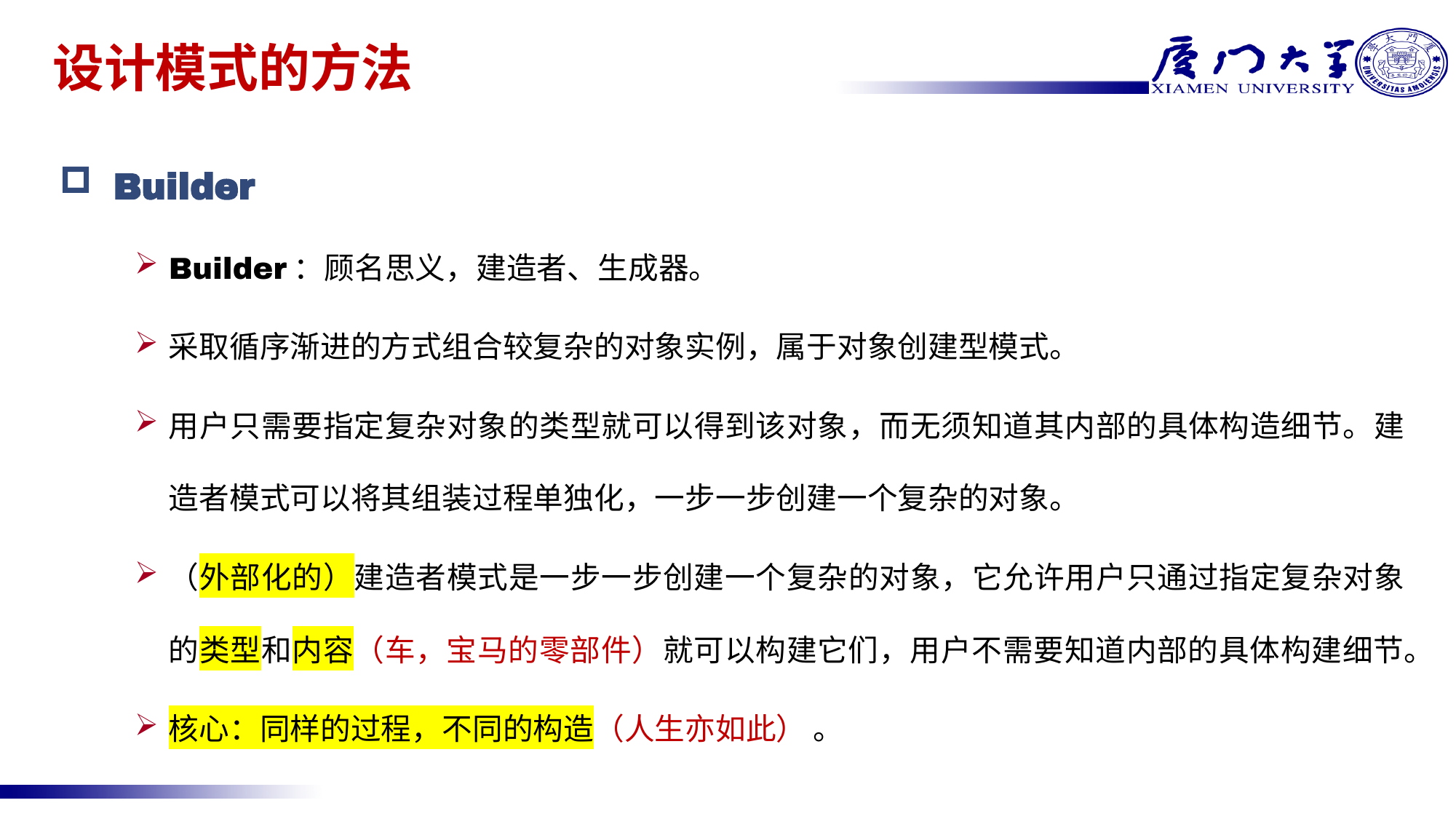

# 设计模式的方法
Builder
Builder：顾名思义，建造者、生成器。
采取循序渐进的方式组合较复杂的对象实例，属于对象创建型模式。
用户只需要指定复杂对象的类型就可以得到该对象，而无须知道其内部的具体构造细节。建造者模式可以将其组装过程单独化，一步一步创建一个复杂的对象。
（外部化的）建造者模式是一步一步创建一个复杂的对象，它允许用户只通过指定复杂对象的类型和内容（车，宝马的零部件）就可以构建它们，用户不需要知道内部的具体构建细节。
核心：同样的过程，不同的构造（人生亦如此） 。